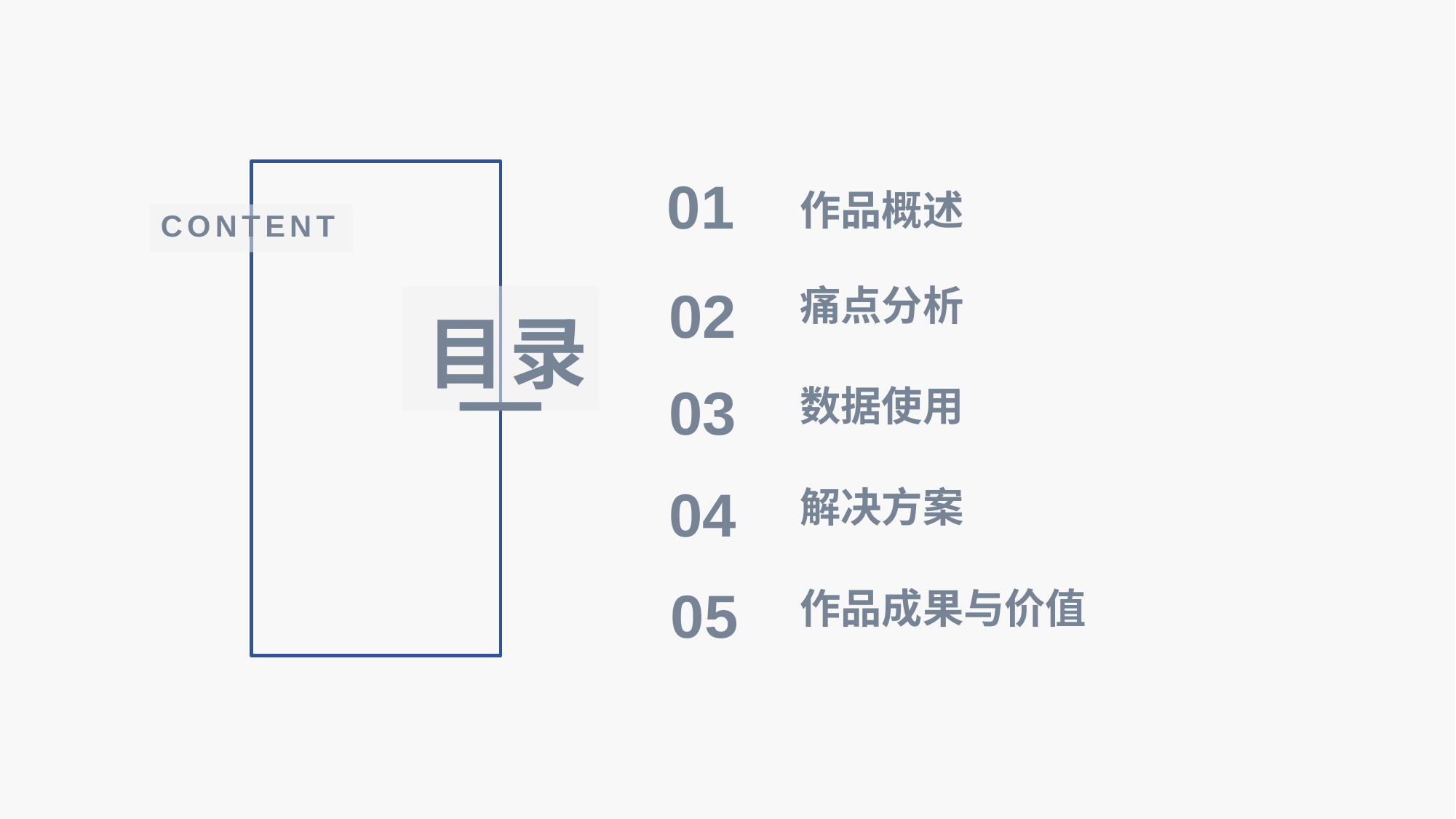

01
CONTENT
作品概述
02
目录
痛点分析
03
数据使用

04
解决方案
05
作品成果与价值